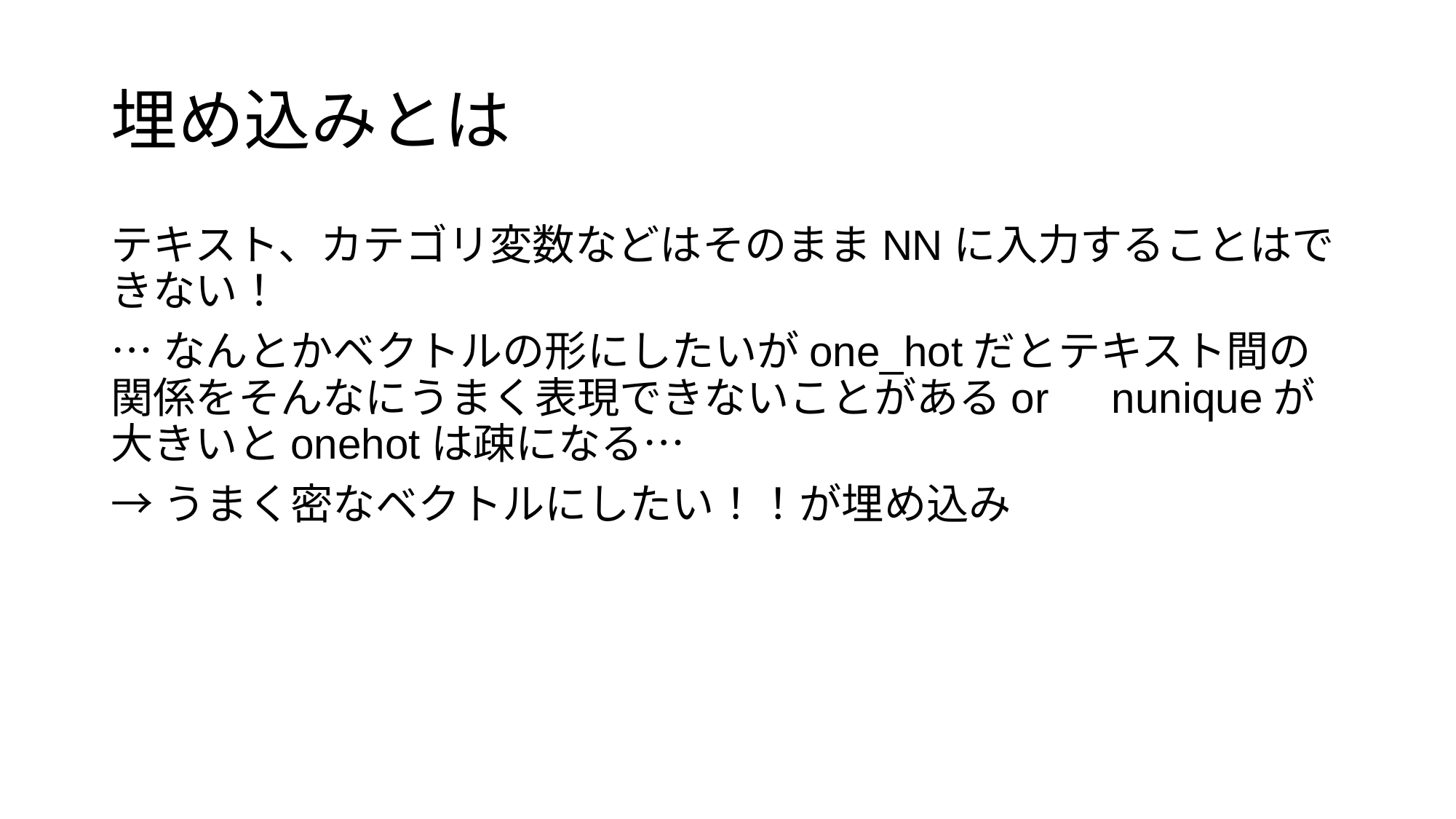

# 埋め込みとは
テキスト、カテゴリ変数などはそのままNNに入力することはできない！
…なんとかベクトルの形にしたいがone_hotだとテキスト間の関係をそんなにうまく表現できないことがあるor　nuniqueが大きいとonehotは疎になる…
→うまく密なベクトルにしたい！！が埋め込み